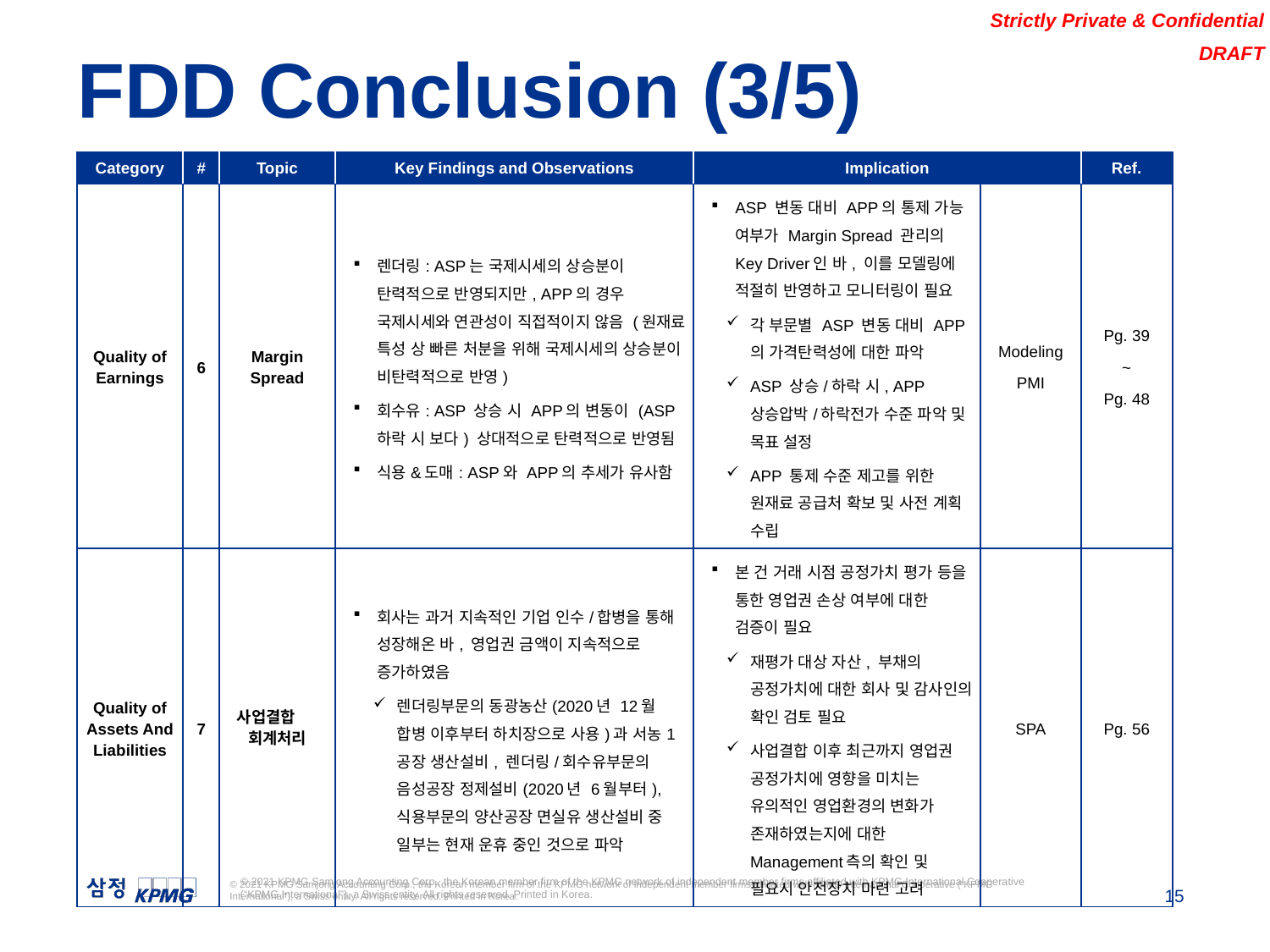

FDD Conclusion (3/5)
| Category | # | Topic | Key Findings and Observations | Implication |  | Ref. |
| --- | --- | --- | --- | --- | --- | --- |
| Quality of Earnings | 6 | Margin Spread | 렌더링: ASP는 국제시세의 상승분이 탄력적으로 반영되지만, APP의 경우 국제시세와 연관성이 직접적이지 않음 (원재료 특성 상 빠른 처분을 위해 국제시세의 상승분이 비탄력적으로 반영) 회수유: ASP 상승 시 APP의 변동이 (ASP 하락 시 보다) 상대적으로 탄력적으로 반영됨 식용&도매: ASP와 APP의 추세가 유사함 | ASP 변동 대비 APP의 통제 가능 여부가 Margin Spread 관리의 Key Driver인 바, 이를 모델링에 적절히 반영하고 모니터링이 필요 각 부문별 ASP 변동 대비 APP의 가격탄력성에 대한 파악 ASP 상승/하락 시, APP 상승압박/하락전가 수준 파악 및 목표 설정 APP 통제 수준 제고를 위한 원재료 공급처 확보 및 사전 계획 수립 | Modeling PMI | Pg. 39 ~ Pg. 48 |
| Quality of Assets And Liabilities | 7 | 사업결합 회계처리 | 회사는 과거 지속적인 기업 인수/합병을 통해 성장해온 바, 영업권 금액이 지속적으로 증가하였음 렌더링부문의 동광농산(2020년 12월 합병 이후부터 하치장으로 사용)과 서농1공장 생산설비, 렌더링/회수유부문의 음성공장 정제설비(2020년 6월부터), 식용부문의 양산공장 면실유 생산설비 중 일부는 현재 운휴 중인 것으로 파악 | 본 건 거래 시점 공정가치 평가 등을 통한 영업권 손상 여부에 대한 검증이 필요 재평가 대상 자산, 부채의 공정가치에 대한 회사 및 감사인의 확인 검토 필요 사업결합 이후 최근까지 영업권 공정가치에 영향을 미치는 유의적인 영업환경의 변화가 존재하였는지에 대한 Management측의 확인 및 필요시 안전장치 마련 고려 | SPA | Pg. 56 |